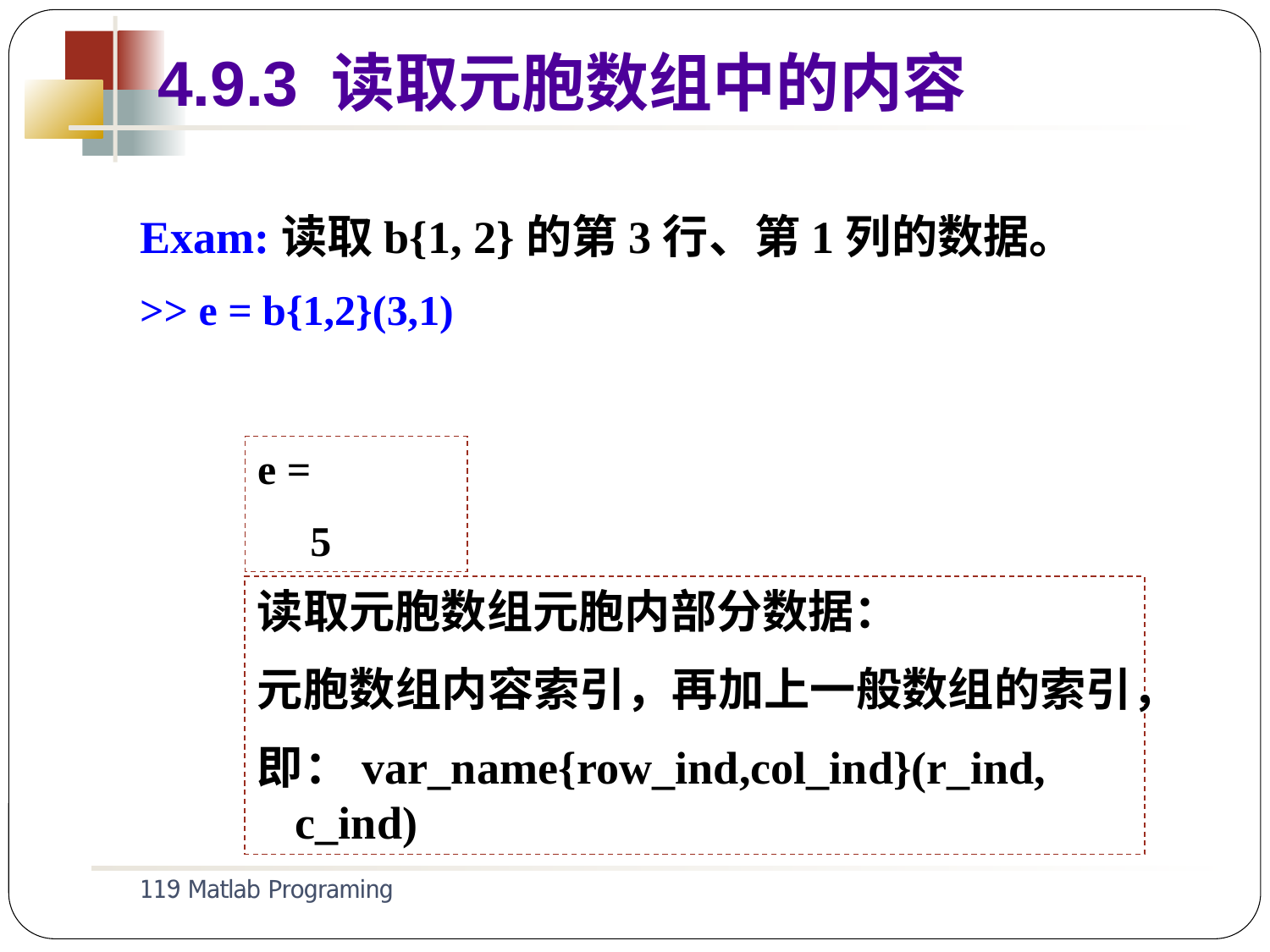

Exam:读取b{1, 2}的第3行、第1列的数据。
>> e = b{1,2}(3,1)
4.9.3 读取元胞数组中的内容
e =
     5
读取元胞数组元胞内部分数据：
元胞数组内容索引，再加上一般数组的索引，
即：var_name{row_ind,col_ind}(r_ind,        c_ind)
119 Matlab Programing